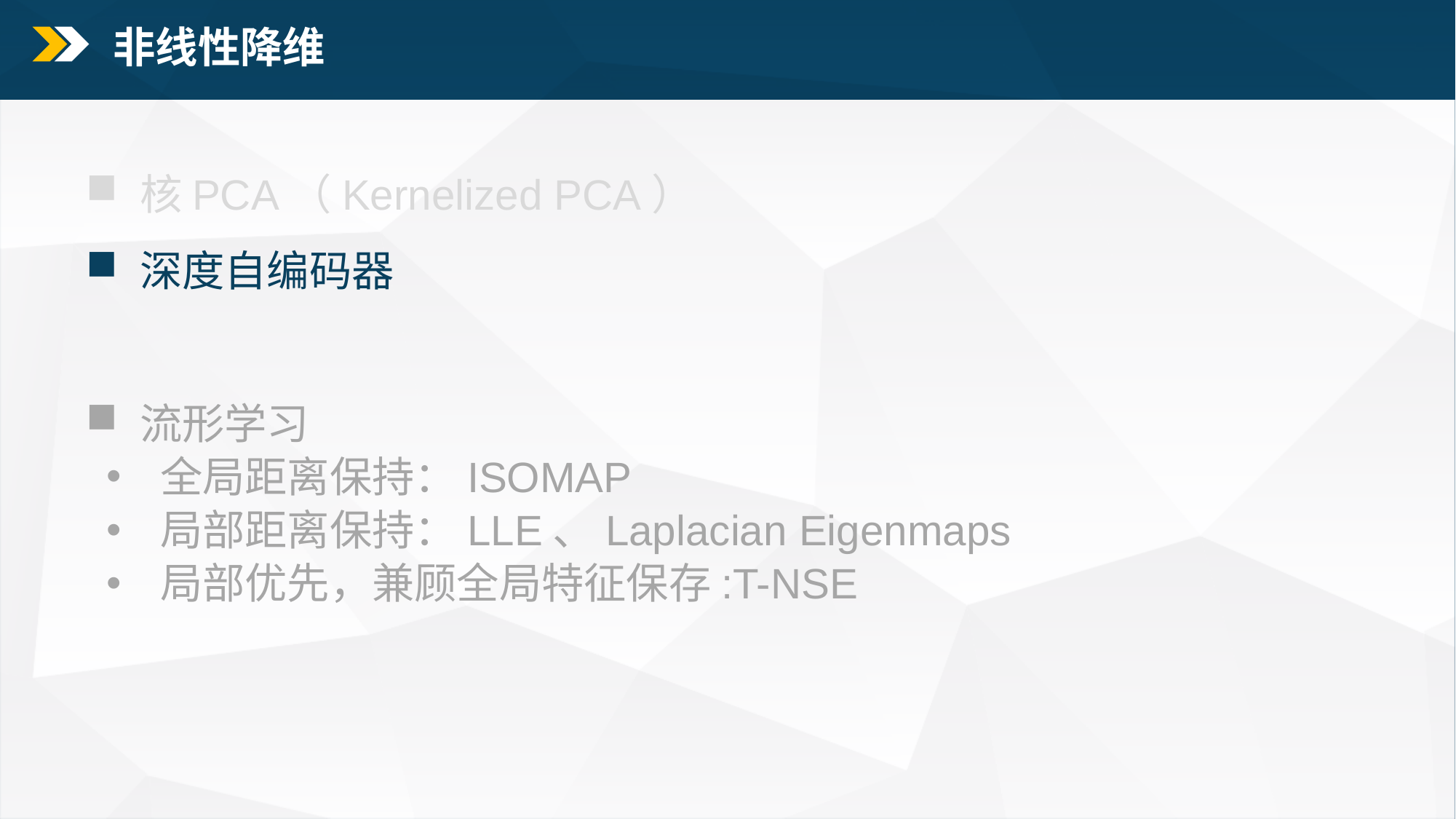

非线性降维
核PCA（Kernelized PCA）
深度自编码器

流形学习
全局距离保持：ISOMAP
局部距离保持：LLE、Laplacian Eigenmaps
局部优先，兼顾全局特征保存:T-NSE